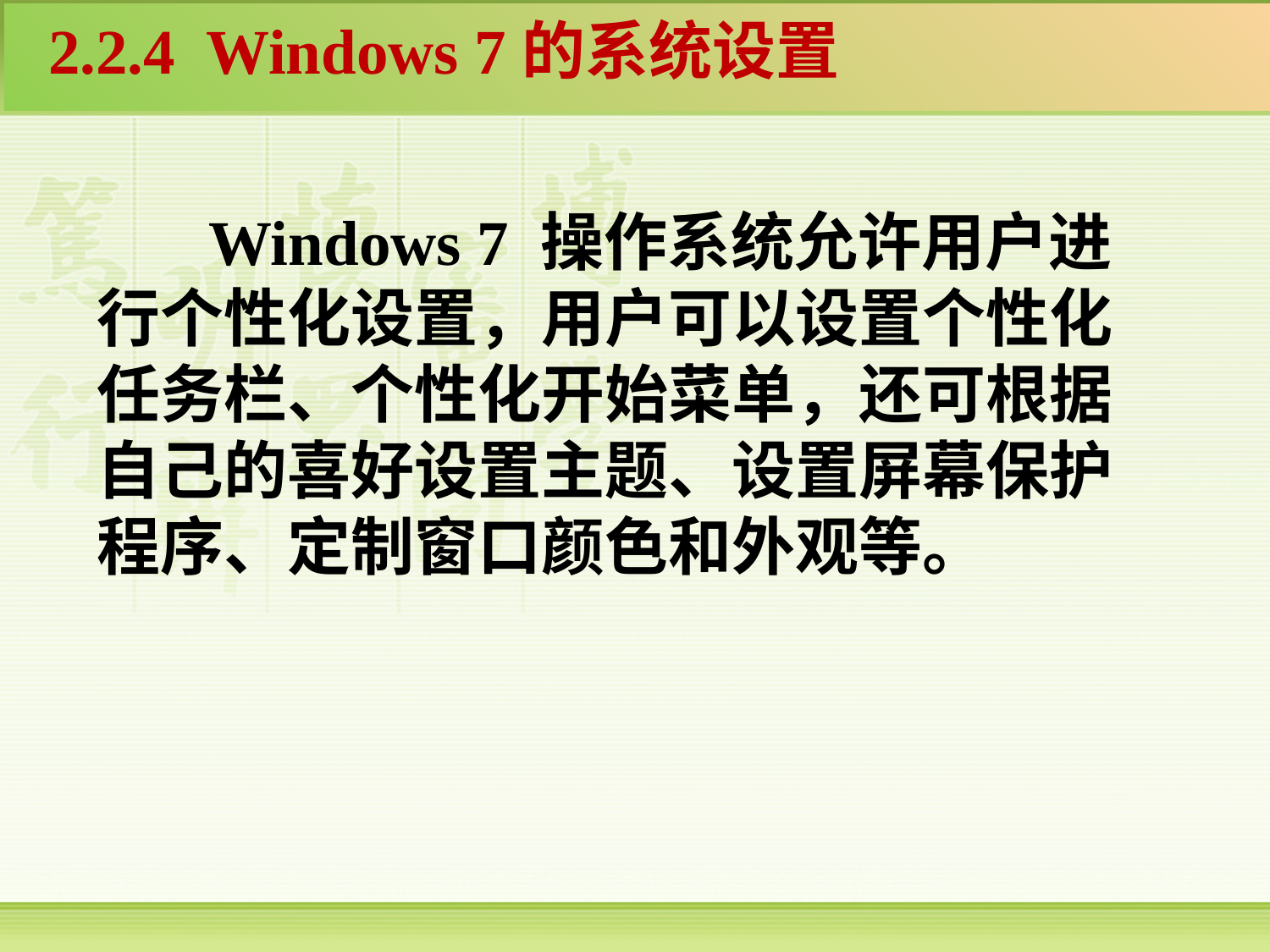

2.2.4  Windows 7的系统设置
       Windows 7 操作系统允许用户进行个性化设置，用户可以设置个性化任务栏、个性化开始菜单，还可根据自己的喜好设置主题、设置屏幕保护程序、定制窗口颜色和外观等。

22